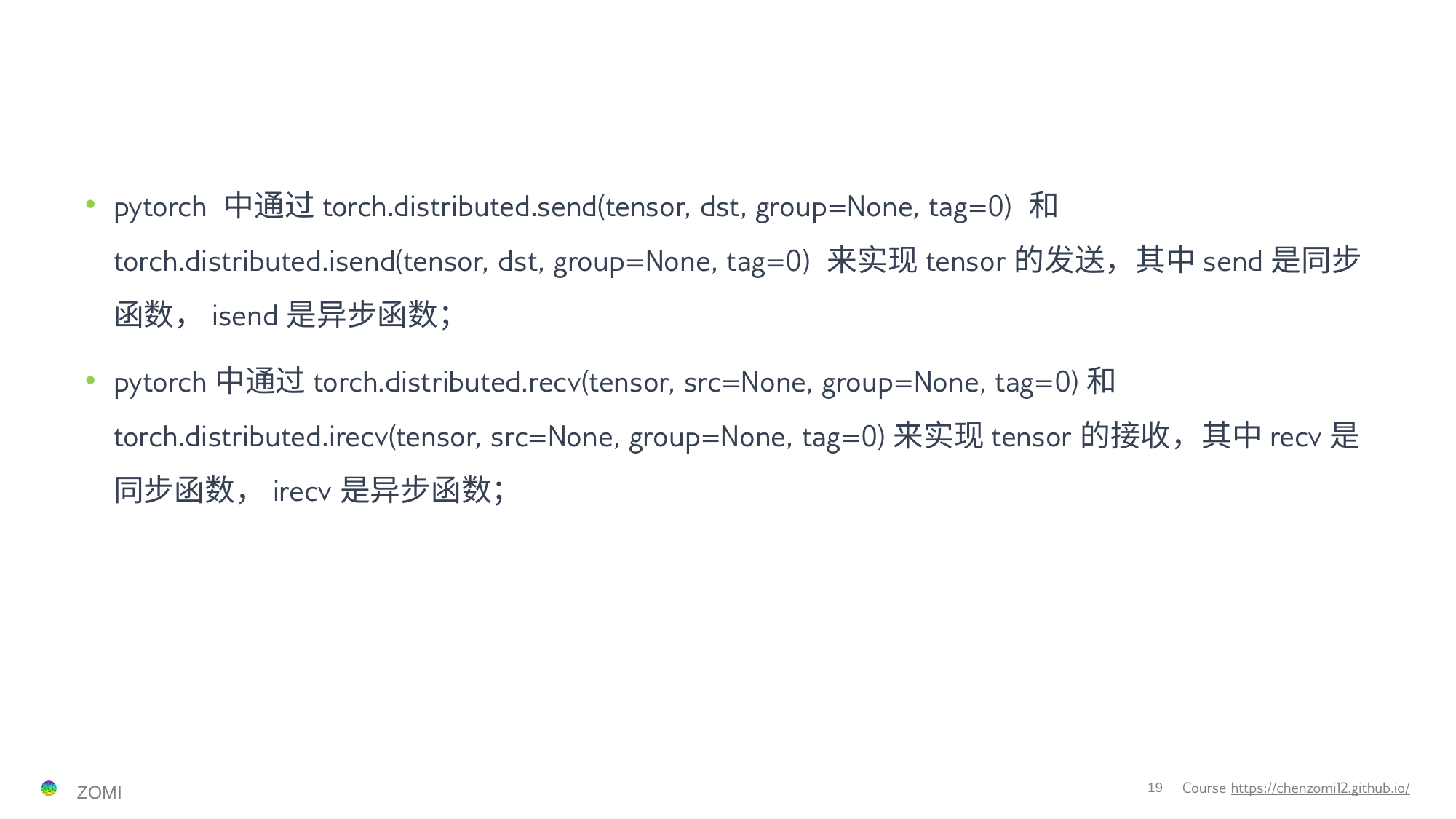

#
pytorch 中通过torch.distributed.send(tensor, dst, group=None, tag=0) 和torch.distributed.isend(tensor, dst, group=None, tag=0) 来实现tensor的发送，其中send是同步函数，isend是异步函数；
pytorch中通过torch.distributed.recv(tensor, src=None, group=None, tag=0)和torch.distributed.irecv(tensor, src=None, group=None, tag=0)来实现tensor的接收，其中recv是同步函数，irecv是异步函数；